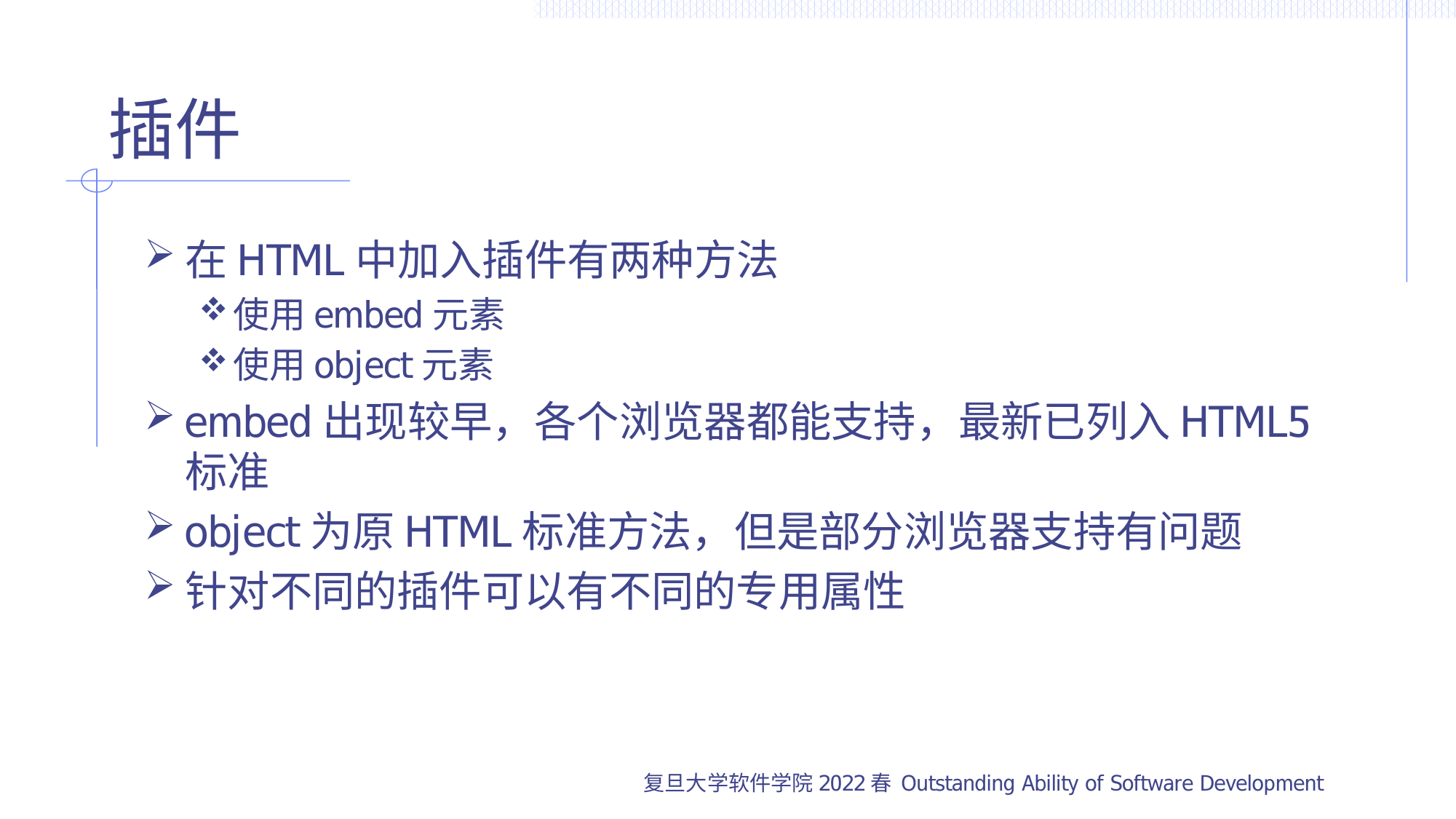

# 插件
在HTML中加入插件有两种方法
使用embed元素
使用object元素
embed出现较早，各个浏览器都能支持，最新已列入HTML5标准
object为原HTML标准方法，但是部分浏览器支持有问题
针对不同的插件可以有不同的专用属性